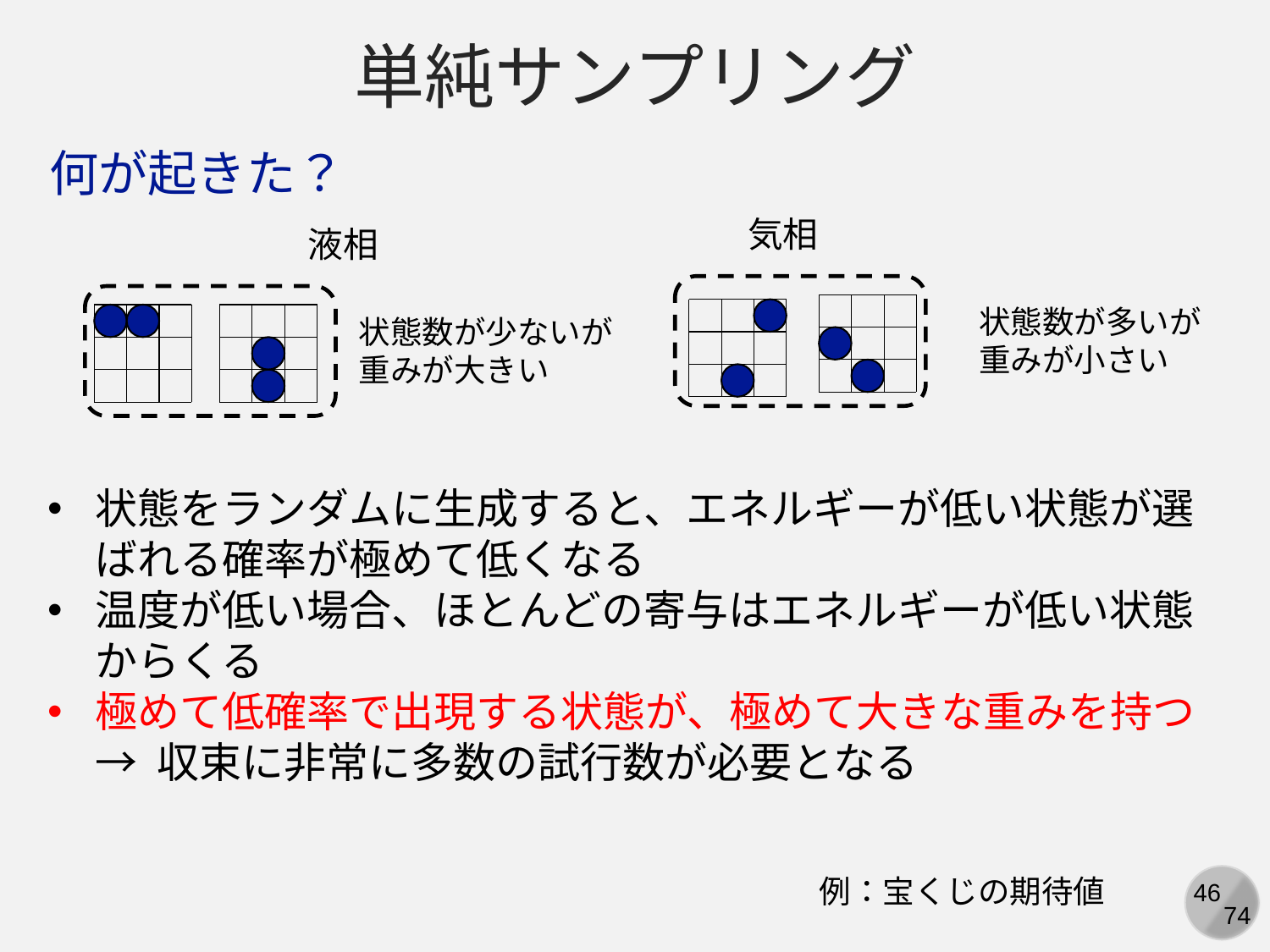

単純サンプリング
何が起きた？
気相
液相

状態数が多いが
重みが小さい
状態数が少ないが
重みが大きい
状態をランダムに生成すると、エネルギーが低い状態が選ばれる確率が極めて低くなる
温度が低い場合、ほとんどの寄与はエネルギーが低い状態からくる
極めて低確率で出現する状態が、極めて大きな重みを持つ
     → 収束に非常に多数の試行数が必要となる
例：宝くじの期待値